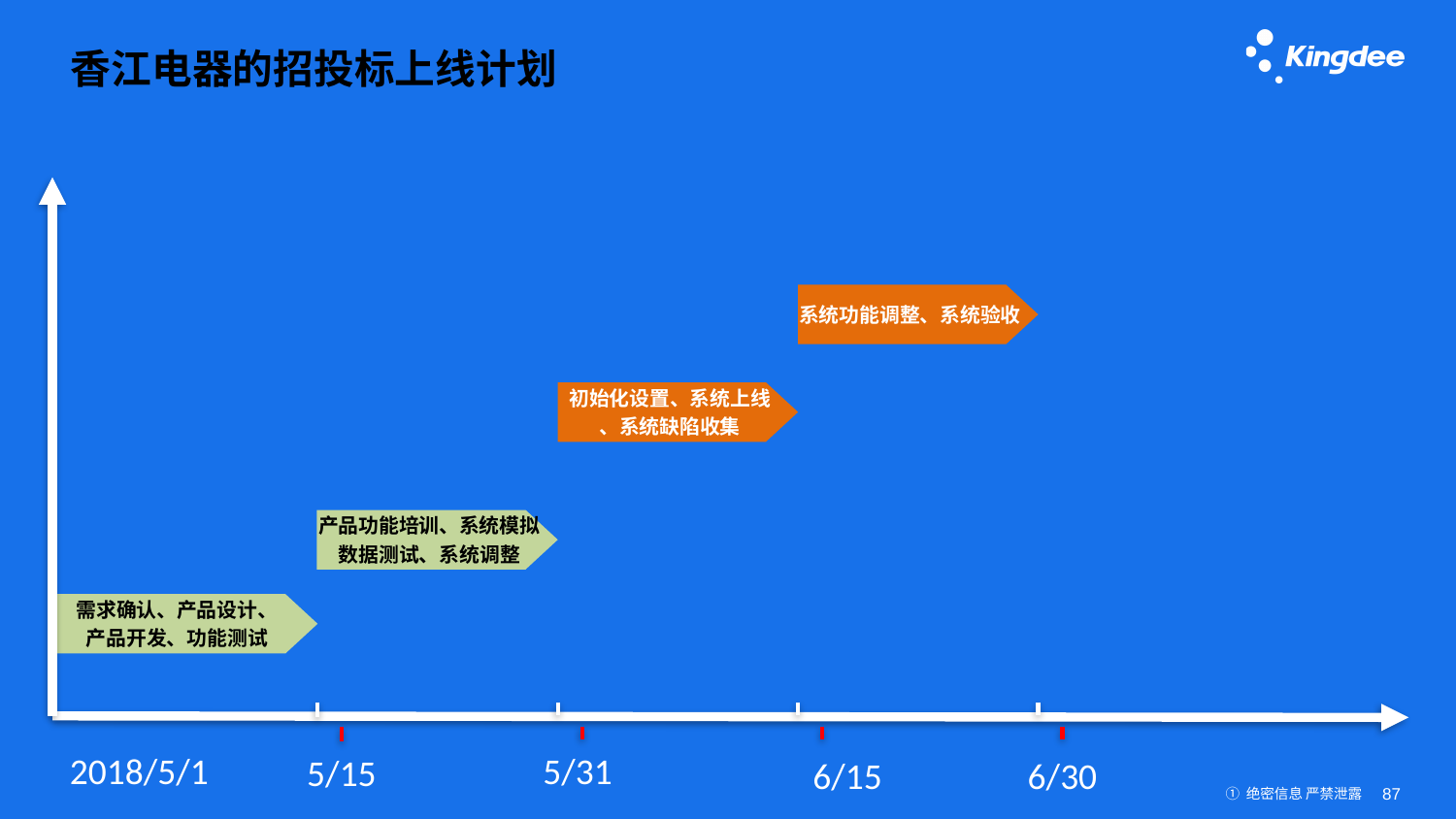

# 香江电器的招投标上线计划
系统功能调整、系统验收
初始化设置、系统上线
、系统缺陷收集
产品功能培训、系统模拟
数据测试、系统调整
需求确认、产品设计、
产品开发、功能测试
5/31
2018/5/1
5/15
6/15
6/30